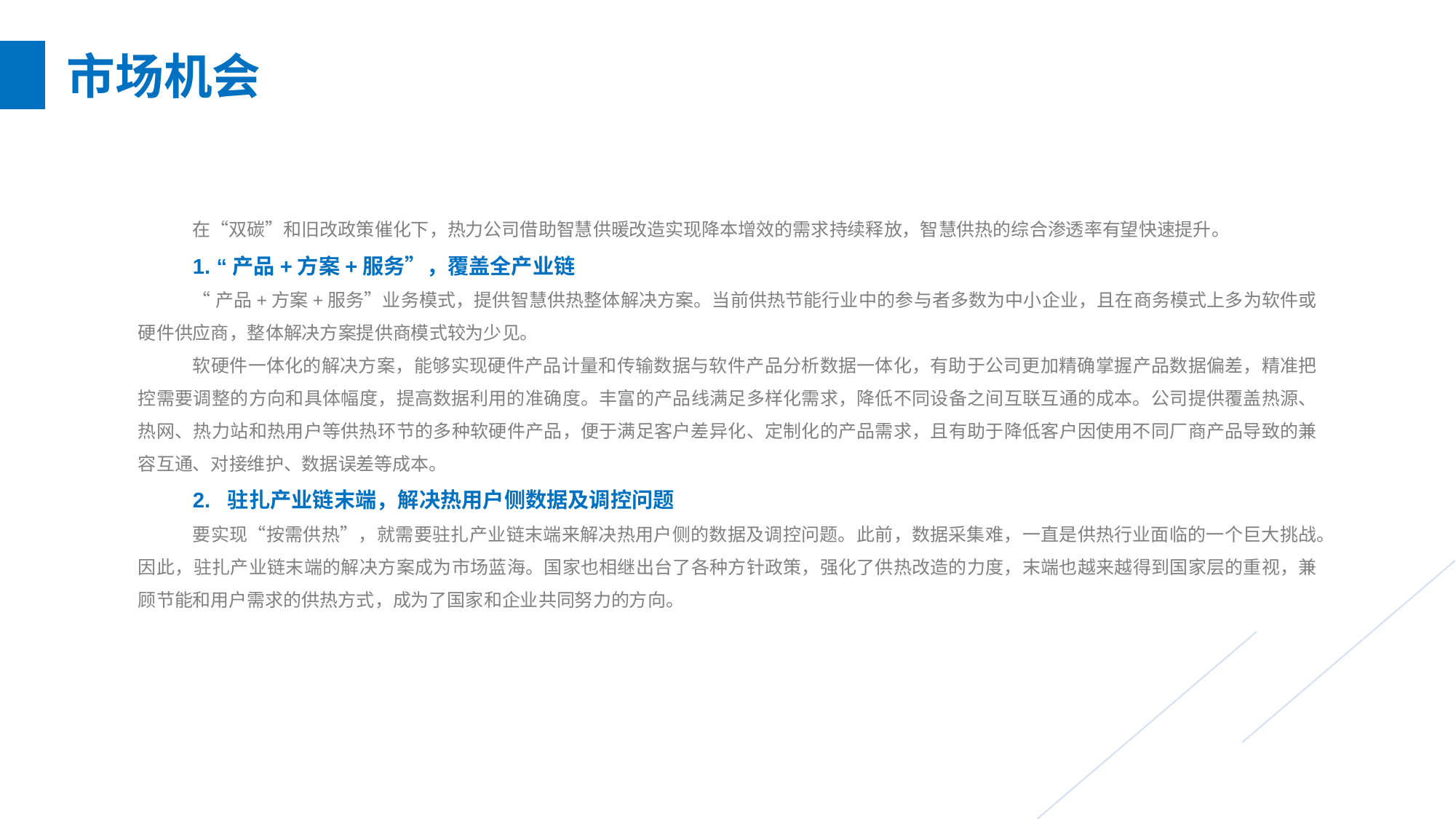

市场机会

在“双碳”和旧改政策催化下，热力公司借助智慧供暖改造实现降本增效的需求持续释放，智慧供热的综合渗透率有望快速提升。
1. “产品+方案+服务”，覆盖全产业链
“产品+方案+服务”业务模式，提供智慧供热整体解决方案。当前供热节能行业中的参与者多数为中小企业，且在商务模式上多为软件或硬件供应商，整体解决方案提供商模式较为少见。
软硬件一体化的解决方案，能够实现硬件产品计量和传输数据与软件产品分析数据一体化，有助于公司更加精确掌握产品数据偏差，精准把控需要调整的方向和具体幅度，提高数据利用的准确度。丰富的产品线满足多样化需求，降低不同设备之间互联互通的成本。公司提供覆盖热源、热网、热力站和热用户等供热环节的多种软硬件产品，便于满足客户差异化、定制化的产品需求，且有助于降低客户因使用不同厂商产品导致的兼容互通、对接维护、数据误差等成本。
2.  驻扎产业链末端，解决热用户侧数据及调控问题
要实现“按需供热”，就需要驻扎产业链末端来解决热用户侧的数据及调控问题。此前，数据采集难，一直是供热行业面临的一个巨大挑战。因此，驻扎产业链末端的解决方案成为市场蓝海。国家也相继出台了各种方针政策，强化了供热改造的力度，末端也越来越得到国家层的重视，兼顾节能和用户需求的供热方式，成为了国家和企业共同努力的方向。